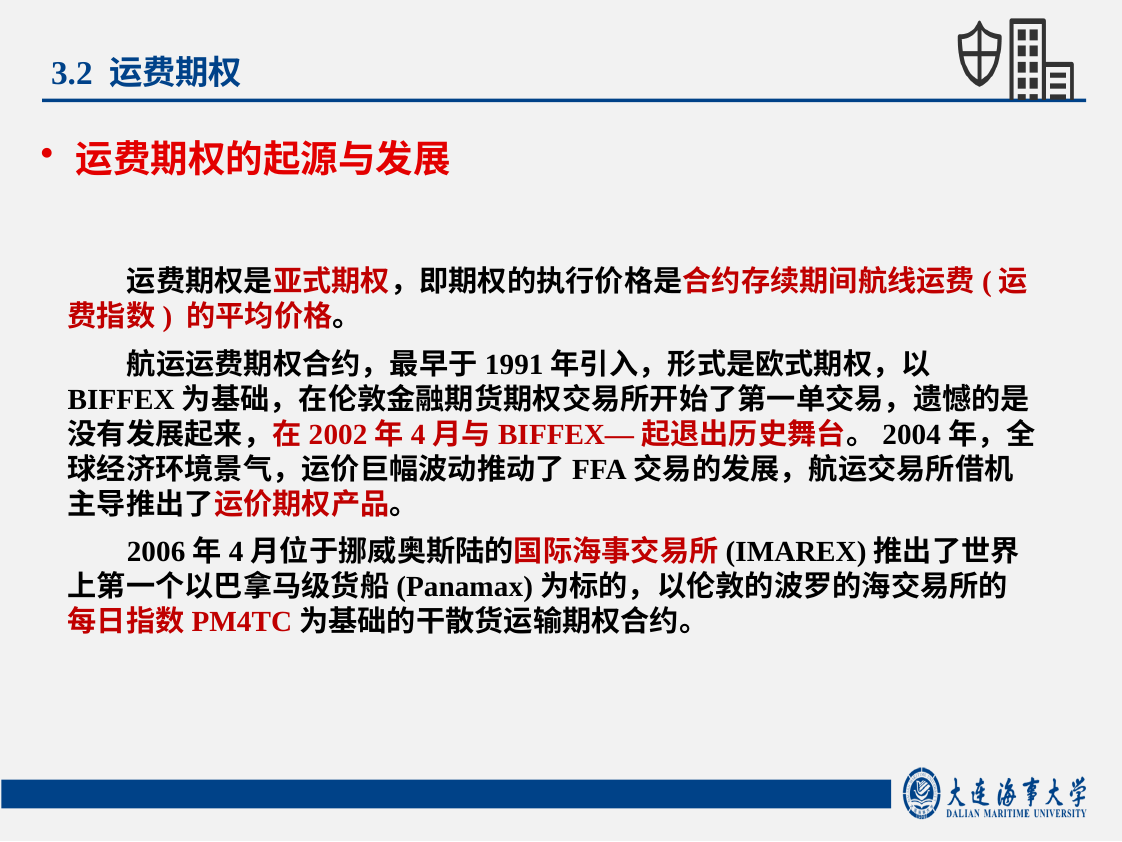

3.2 运费期权
运费期权的起源与发展
运费期权是亚式期权，即期权的执行价格是合约存续期间航线运费(运费指数) 的平均价格。
航运运费期权合约，最早于1991年引入，形式是欧式期权，以BIFFEX为基础，在伦敦金融期货期权交易所开始了第一单交易，遗憾的是没有发展起来，在2002年4月与BIFFEX—起退出历史舞台。2004年，全球经济环境景气，运价巨幅波动推动了FFA交易的发展，航运交易所借机主导推出了运价期权产品。
2006年4月位于挪威奥斯陆的国际海事交易所(IMAREX)推出了世界上第一个以巴拿马级货船(Panamax)为标的，以伦敦的波罗的海交易所的每日指数PM4TC为基础的干散货运输期权合约。